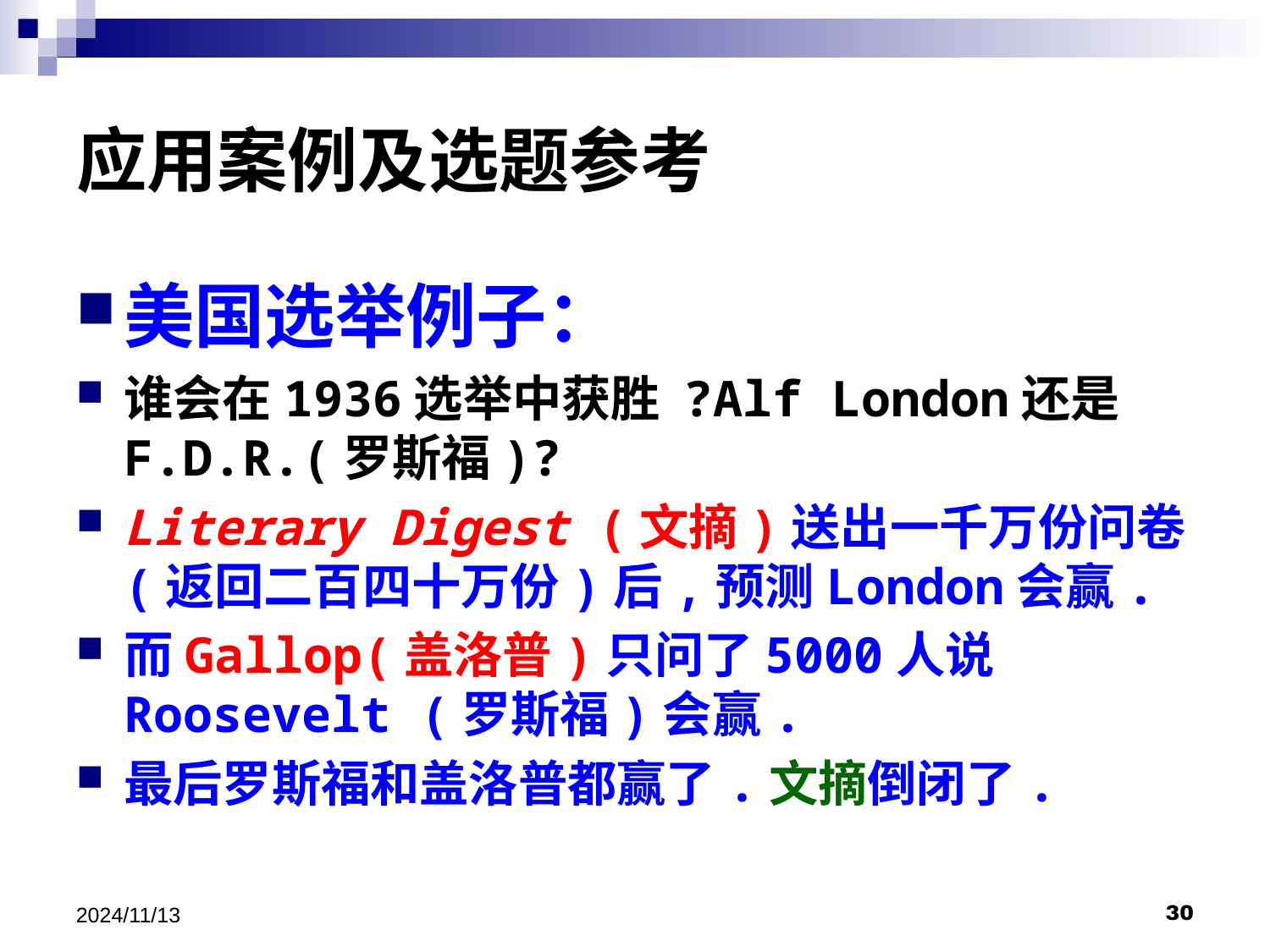

# 应用案例及选题参考
美国选举例子：
谁会在1936选举中获胜 ?Alf London还是 F.D.R.(罗斯福)?
Literary Digest (文摘)送出一千万份问卷(返回二百四十万份)后,预测London会赢.
而Gallop(盖洛普)只问了5000人说 Roosevelt (罗斯福)会赢.
最后罗斯福和盖洛普都赢了.文摘倒闭了.
2024/11/13
30